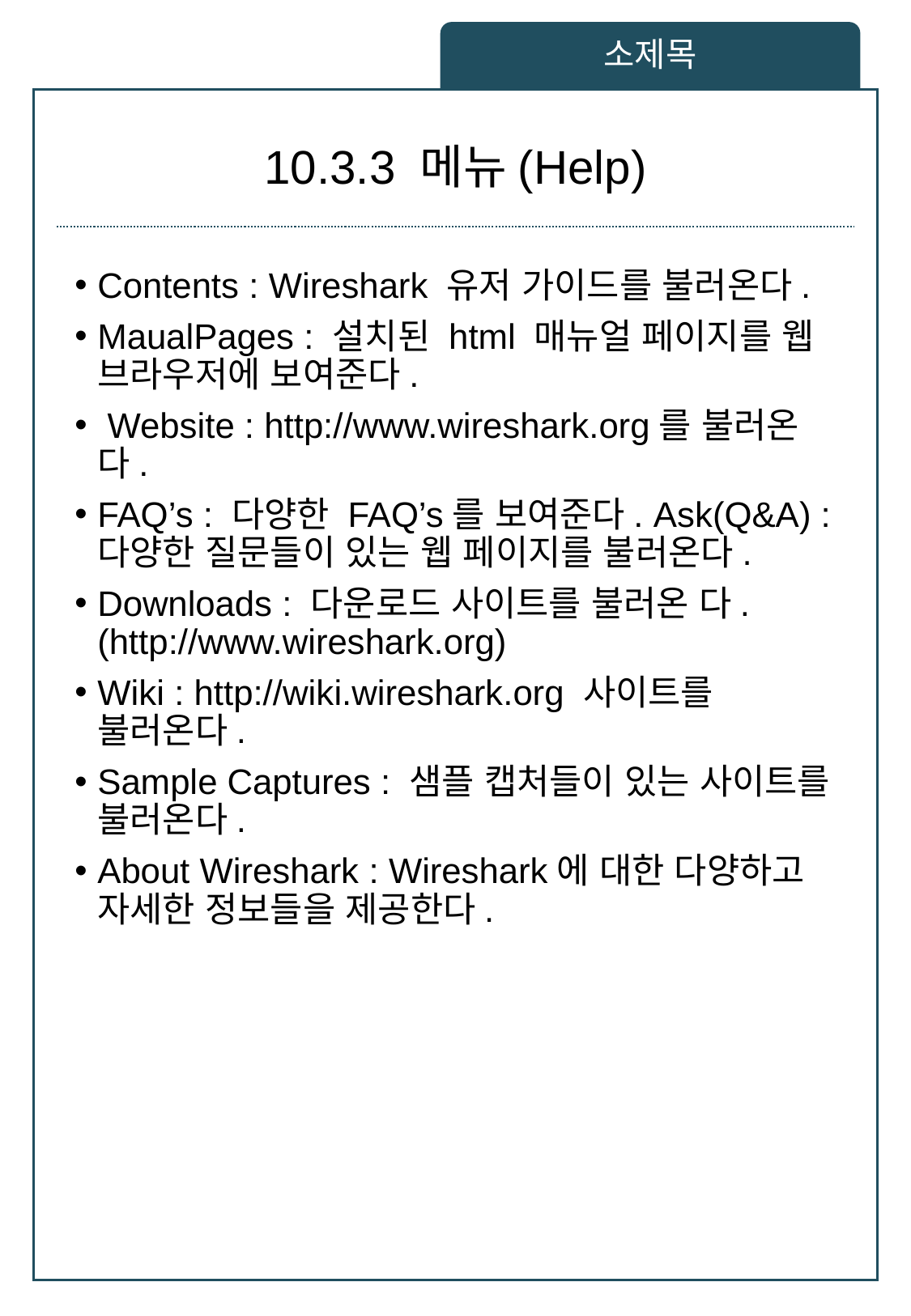

소제목

# 10.3.3 메뉴(Help)
Contents : Wireshark 유저 가이드를 불러온다.
MaualPages : 설치된 html 매뉴얼 페이지를 웹 브라우저에 보여준다.
 Website : http://www.wireshark.org를 불러온다.
FAQ’s : 다양한 FAQ’s를 보여준다. Ask(Q&A) : 다양한 질문들이 있는 웹 페이지를 불러온다.
Downloads : 다운로드 사이트를 불러온 다.(http://www.wireshark.org)
Wiki : http://wiki.wireshark.org 사이트를 불러온다.
Sample Captures : 샘플 캡처들이 있는 사이트를 불러온다.
About Wireshark : Wireshark에 대한 다양하고 자세한 정보들을 제공한다.